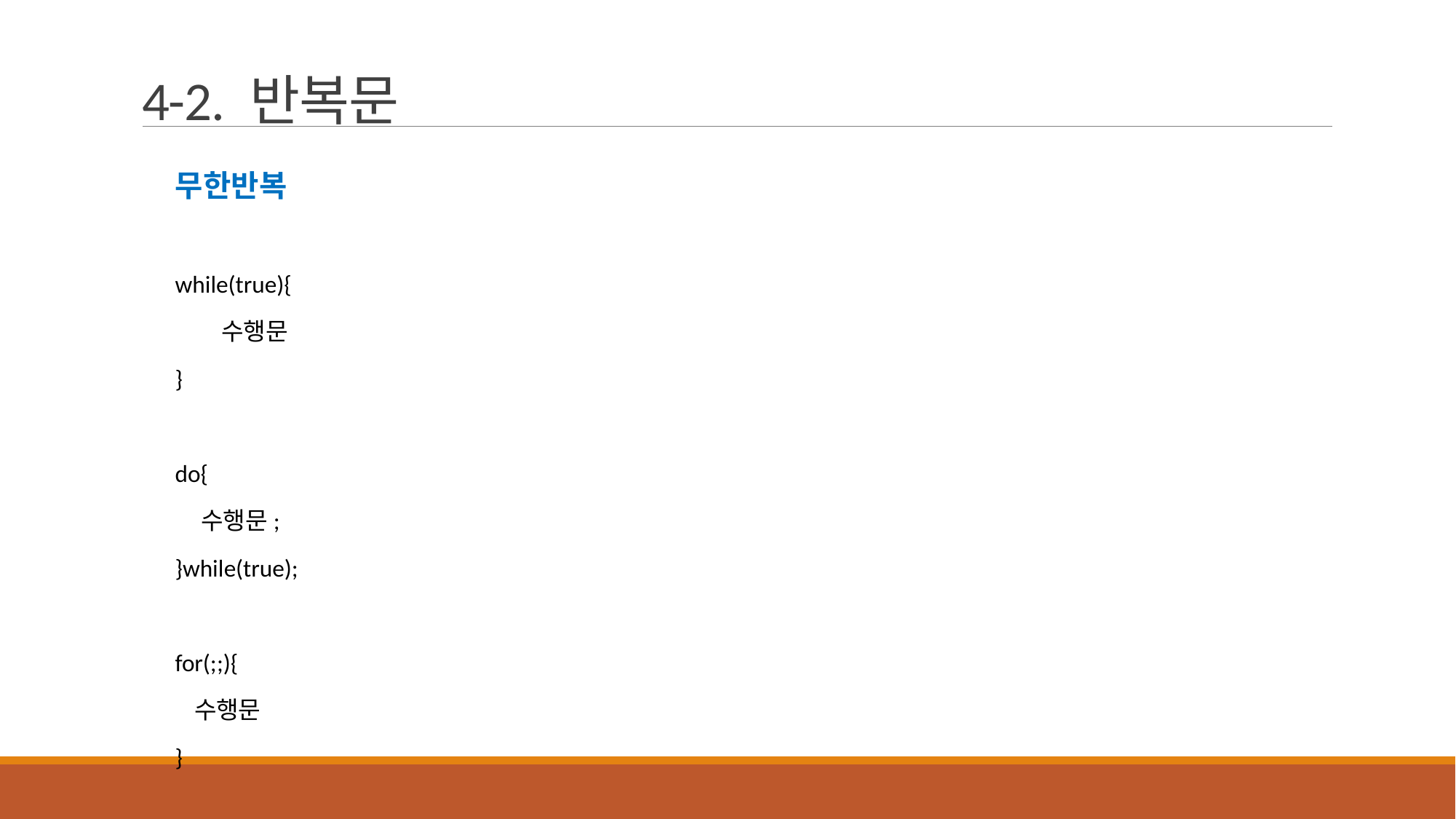

# 4-2. 반복문
무한반복

while(true){
      수행문
}

do{
   수행문;
}while(true);

for(;;){
  수행문
}